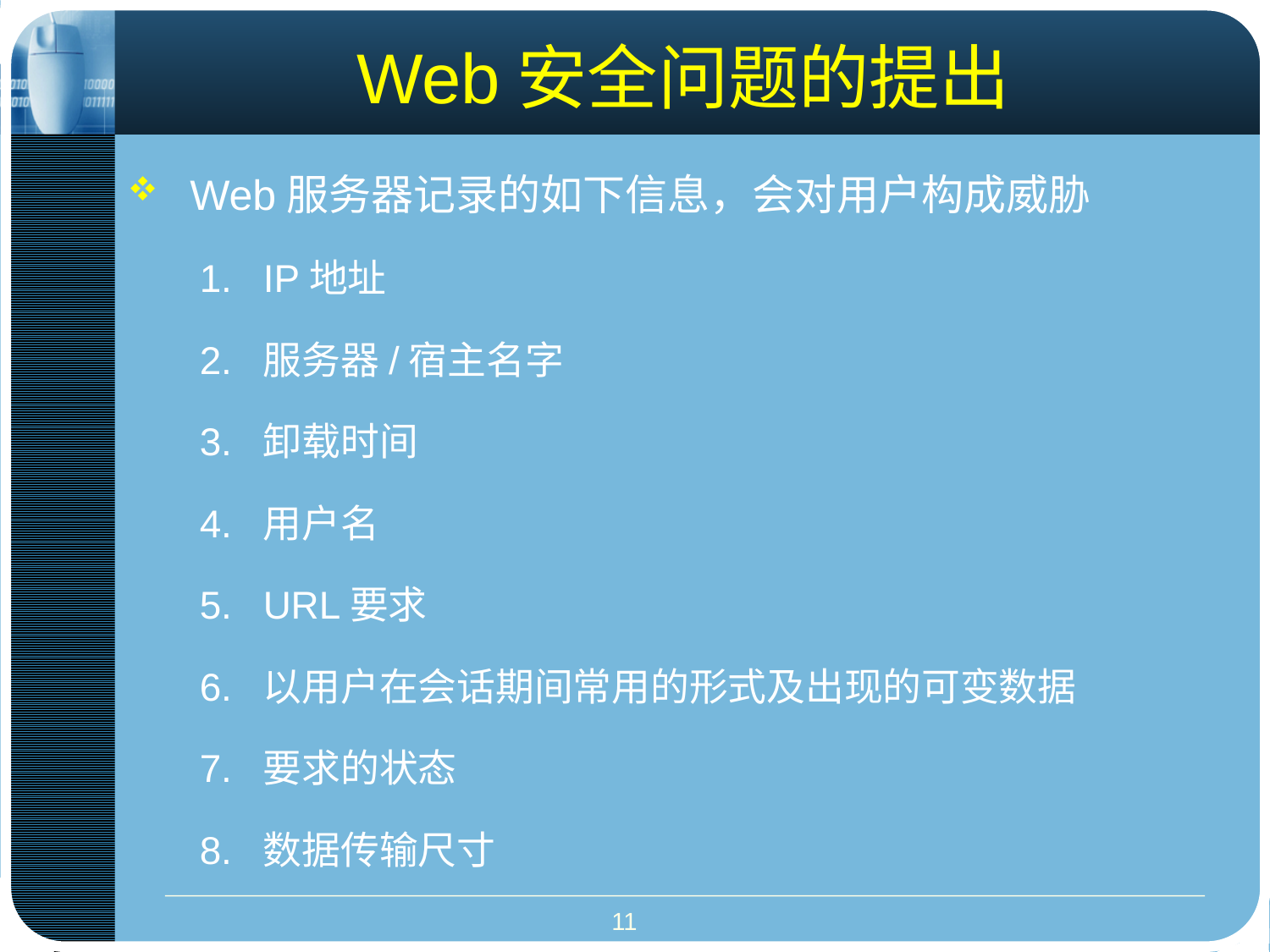

# Web安全问题的提出
Web服务器记录的如下信息，会对用户构成威胁
IP地址
服务器/宿主名字
卸载时间
用户名
URL要求
以用户在会话期间常用的形式及出现的可变数据
要求的状态
数据传输尺寸
11